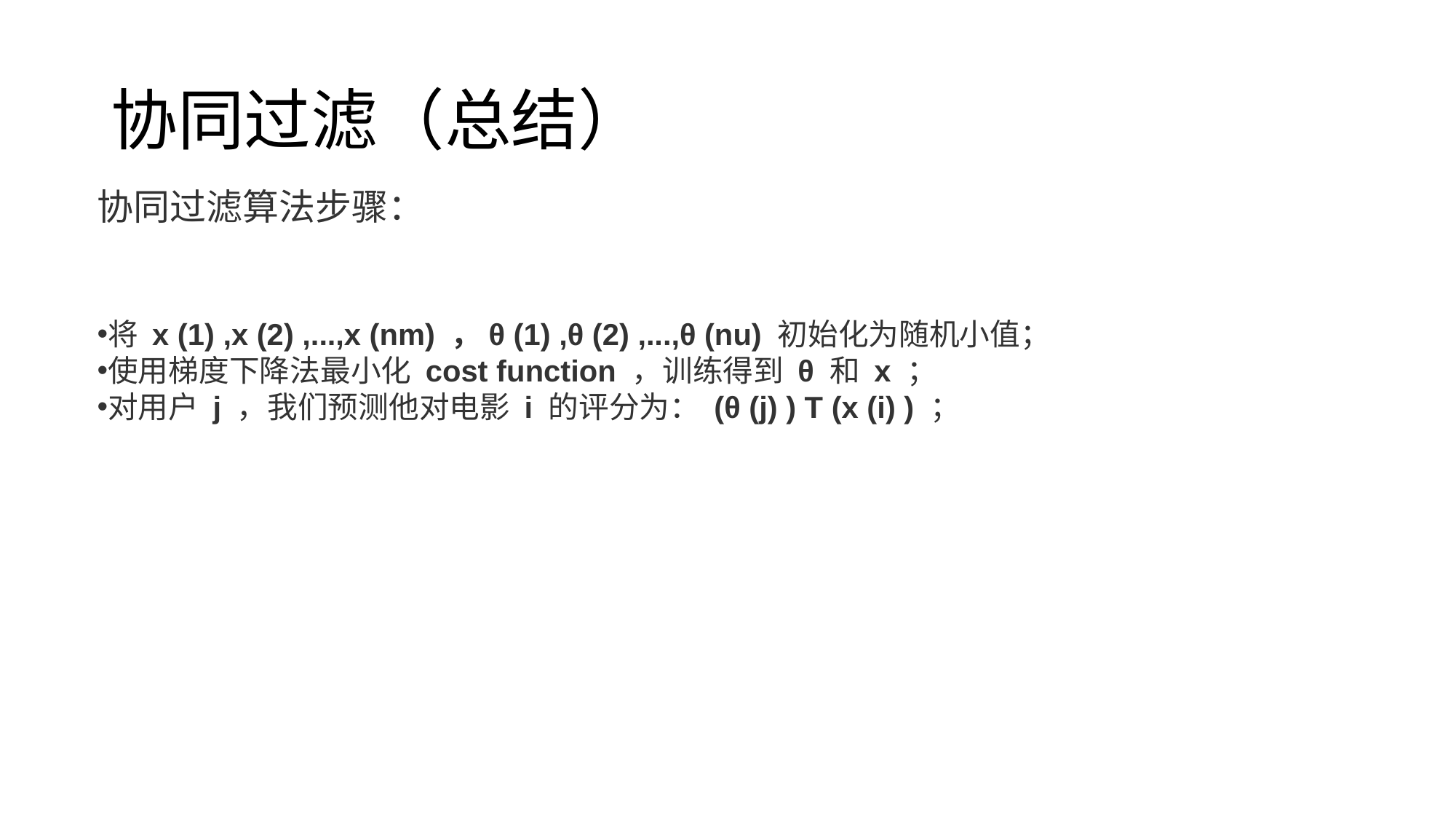

# 协同过滤（总结）
协同过滤算法步骤：

将 x (1) ,x (2) ,...,x (nm) ，θ (1) ,θ (2) ,...,θ (nu) 初始化为随机小值；
使用梯度下降法最小化 cost function ，训练得到 θ 和 x ；
对用户 j ，我们预测他对电影 i 的评分为： (θ (j) ) T (x (i) ) ；